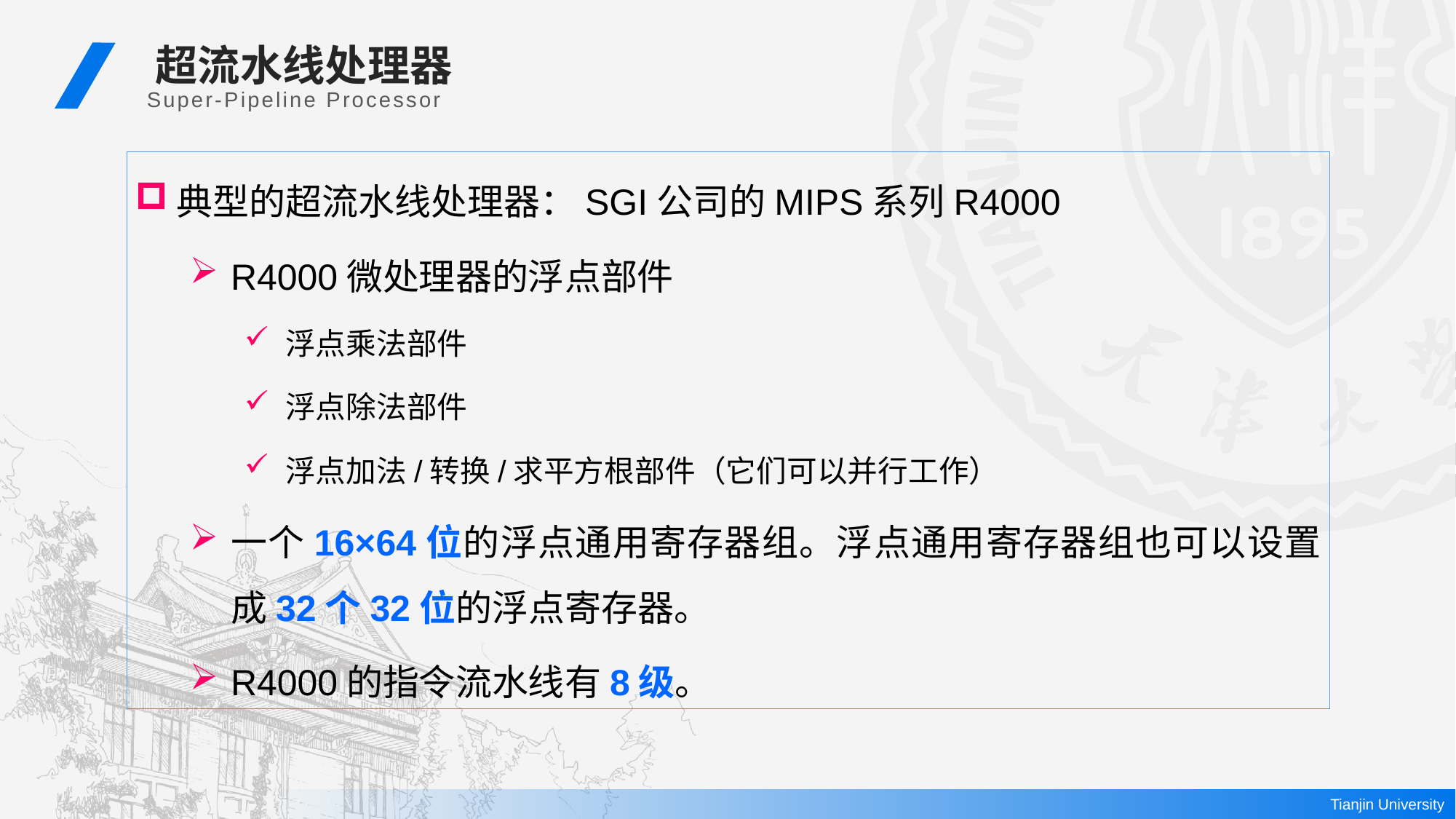

超流水线处理器
Super-Pipeline Processor
典型的超流水线处理器：SGI公司的MIPS系列R4000
R4000微处理器的浮点部件
浮点乘法部件
浮点除法部件
浮点加法/转换/求平方根部件（它们可以并行工作）
一个16×64位的浮点通用寄存器组。浮点通用寄存器组也可以设置成32个32位的浮点寄存器。
R4000的指令流水线有8级。